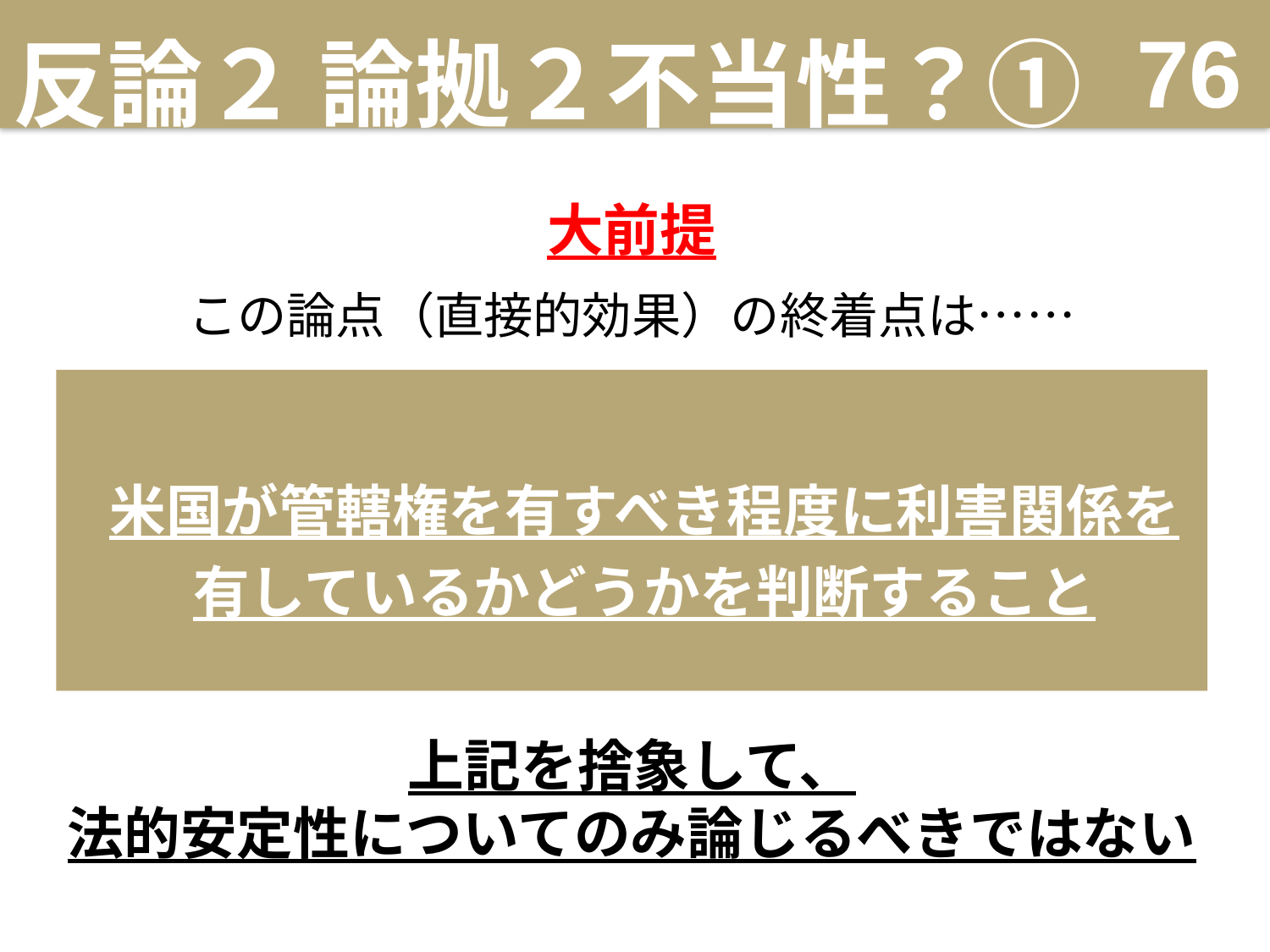

# 反論２ 論拠２不当性？①
76
大前提

この論点（直接的効果）の終着点は……

米国が管轄権を有すべき程度に利害関係を
有しているかどうかを判断すること
上記を捨象して、
法的安定性についてのみ論じるべきではない